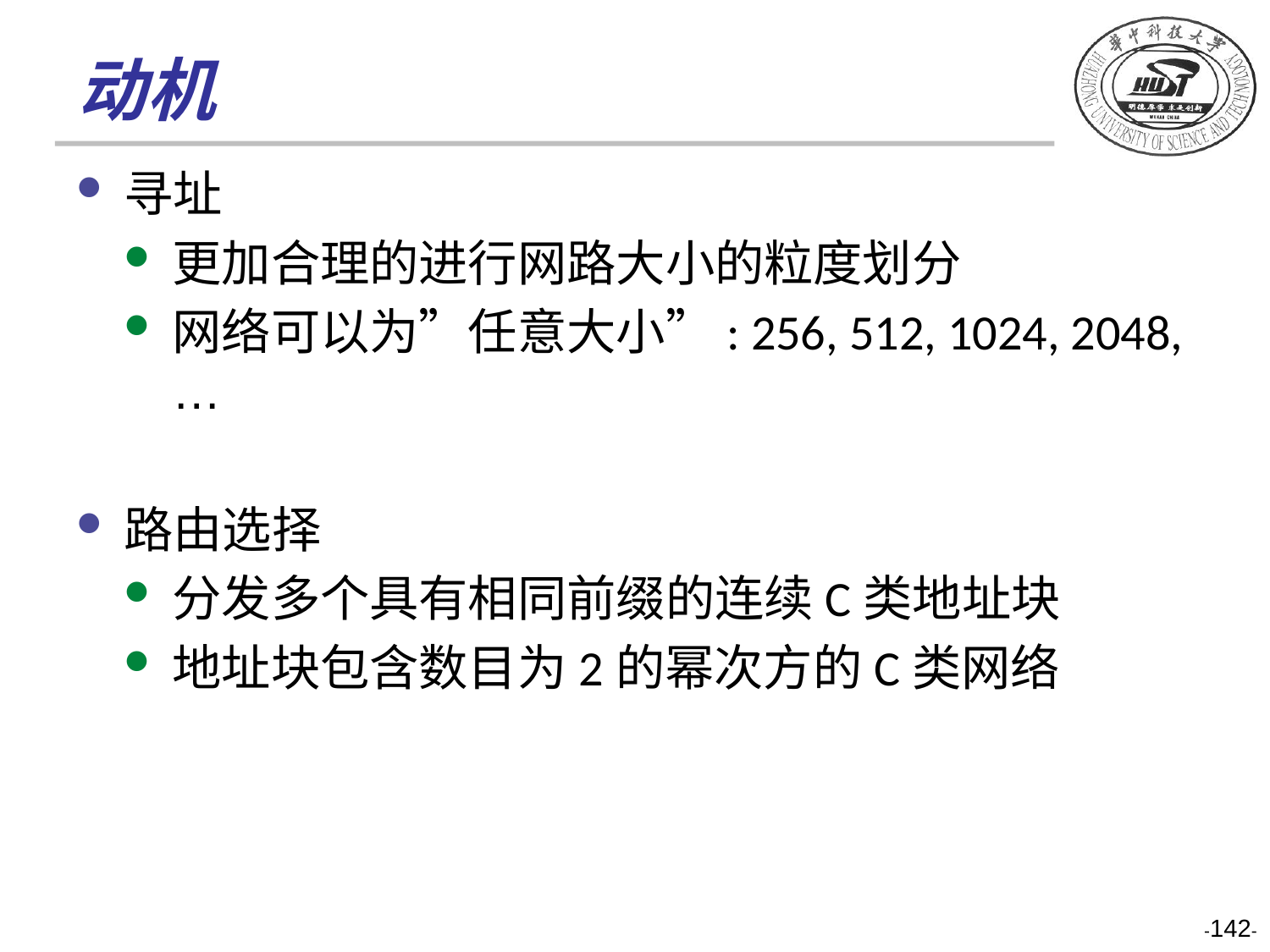

# 动机
寻址
更加合理的进行网路大小的粒度划分
网络可以为”任意大小”: 256, 512, 1024, 2048, …

路由选择
分发多个具有相同前缀的连续C类地址块
地址块包含数目为2的幂次方的C类网络

-142-